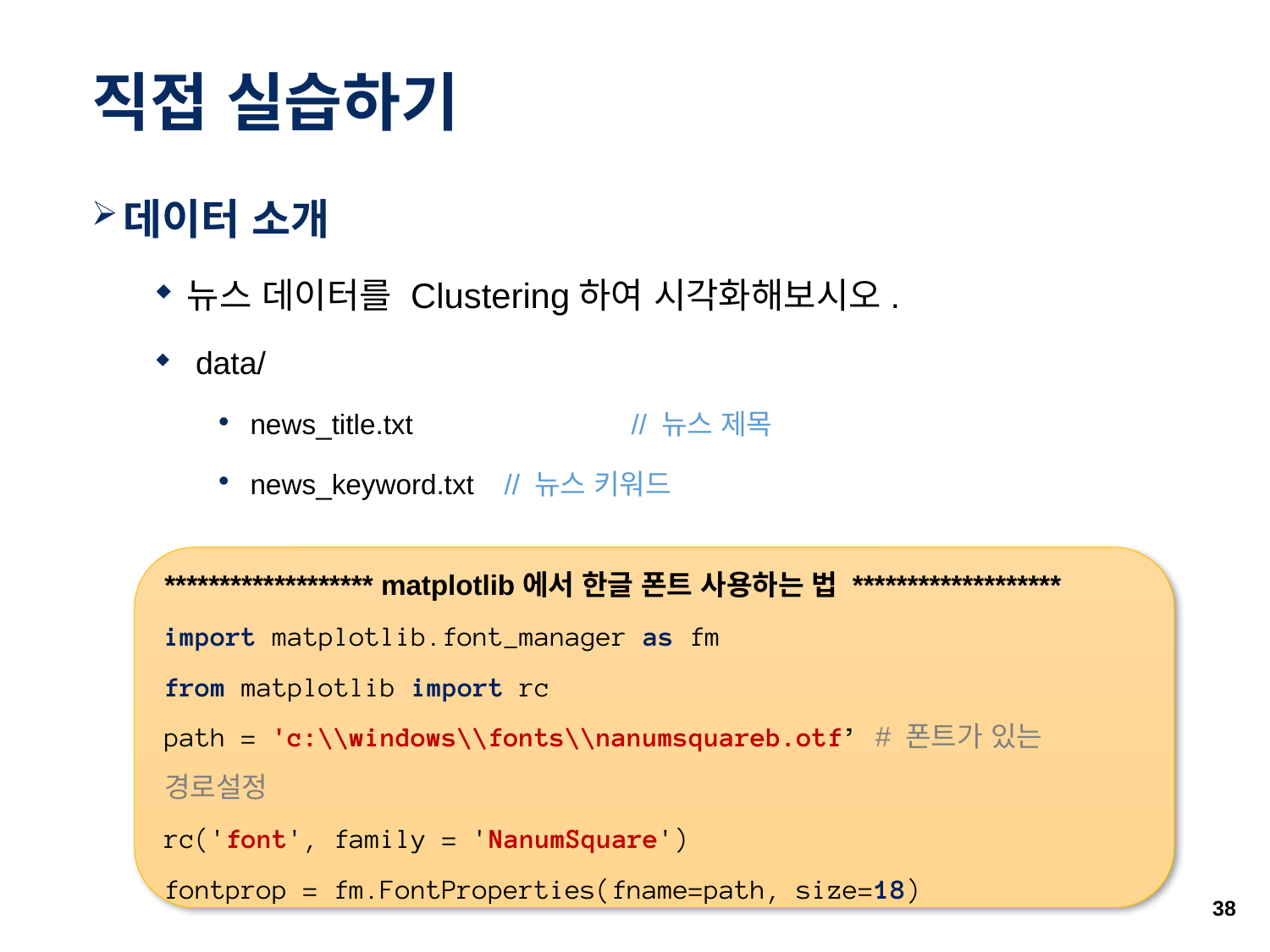

# 직접 실습하기
데이터 소개
뉴스 데이터를 Clustering하여 시각화해보시오.
 data/
news_title.txt		// 뉴스 제목
news_keyword.txt	// 뉴스 키워드
******************* matplotlib에서 한글 폰트 사용하는 법 *******************
import matplotlib.font_manager as fm
from matplotlib import rc
path = 'c:\\windows\\fonts\\nanumsquareb.otf’ # 폰트가 있는 경로설정
rc('font', family = 'NanumSquare')
fontprop = fm.FontProperties(fname=path, size=18)
38